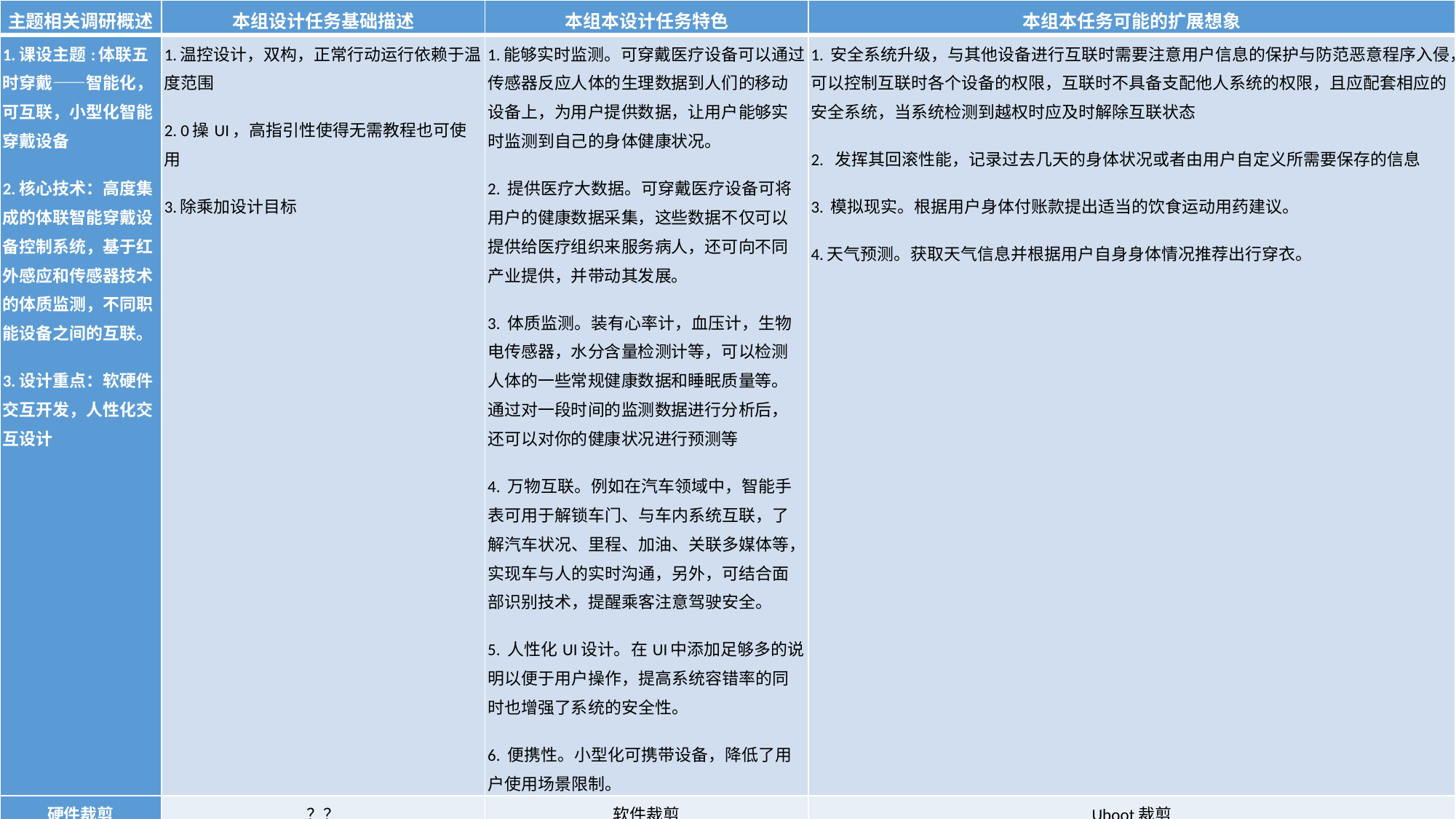

| 主题相关调研概述 | 本组设计任务基础描述 | 本组本设计任务特色 | 本组本任务可能的扩展想象 |
| --- | --- | --- | --- |
| 1.课设主题:体联五时穿戴——智能化，可互联，小型化智能穿戴设备 2.核心技术：高度集成的体联智能穿戴设备控制系统，基于红外感应和传感器技术的体质监测，不同职能设备之间的互联。 3.设计重点：软硬件交互开发，人性化交互设计 | 1.温控设计，双构，正常行动运行依赖于温度范围 2. 0操UI，高指引性使得无需教程也可使用 3.除乘加设计目标 | 1.能够实时监测。可穿戴医疗设备可以通过传感器反应人体的生理数据到人们的移动设备上，为用户提供数据，让用户能够实时监测到自己的身体健康状况。 2. 提供医疗大数据。可穿戴医疗设备可将用户的健康数据采集，这些数据不仅可以提供给医疗组织来服务病人，还可向不同产业提供，并带动其发展。 3. 体质监测。装有心率计，血压计，生物电传感器，水分含量检测计等，可以检测人体的一些常规健康数据和睡眠质量等。通过对一段时间的监测数据进行分析后，还可以对你的健康状况进行预测等 4. 万物互联。例如在汽车领域中，智能手表可用于解锁车门、与车内系统互联，了解汽车状况、里程、加油、关联多媒体等，实现车与人的实时沟通，另外，可结合面部识别技术，提醒乘客注意驾驶安全。 5. 人性化UI设计。在UI中添加足够多的说明以便于用户操作，提高系统容错率的同时也增强了系统的安全性。 6. 便携性。小型化可携带设备，降低了用户使用场景限制。 | 1. 安全系统升级，与其他设备进行互联时需要注意用户信息的保护与防范恶意程序入侵，可以控制互联时各个设备的权限，互联时不具备支配他人系统的权限，且应配套相应的安全系统，当系统检测到越权时应及时解除互联状态 2. 发挥其回滚性能，记录过去几天的身体状况或者由用户自定义所需要保存的信息 3. 模拟现实。根据用户身体付账款提出适当的饮食运动用药建议。 4.天气预测。获取天气信息并根据用户自身身体情况推荐出行穿衣。 |
| 硬件裁剪 | ？？ 纸UI表达 拨码开关、数码管、点阵、蜂鸣器、LED灯、数字键盘、触摸屏 | 软件裁剪 | Uboot裁剪 Android裁剪 ？？ 集浅度课设与深度课设为一体的课程项目、自定义Launcher |